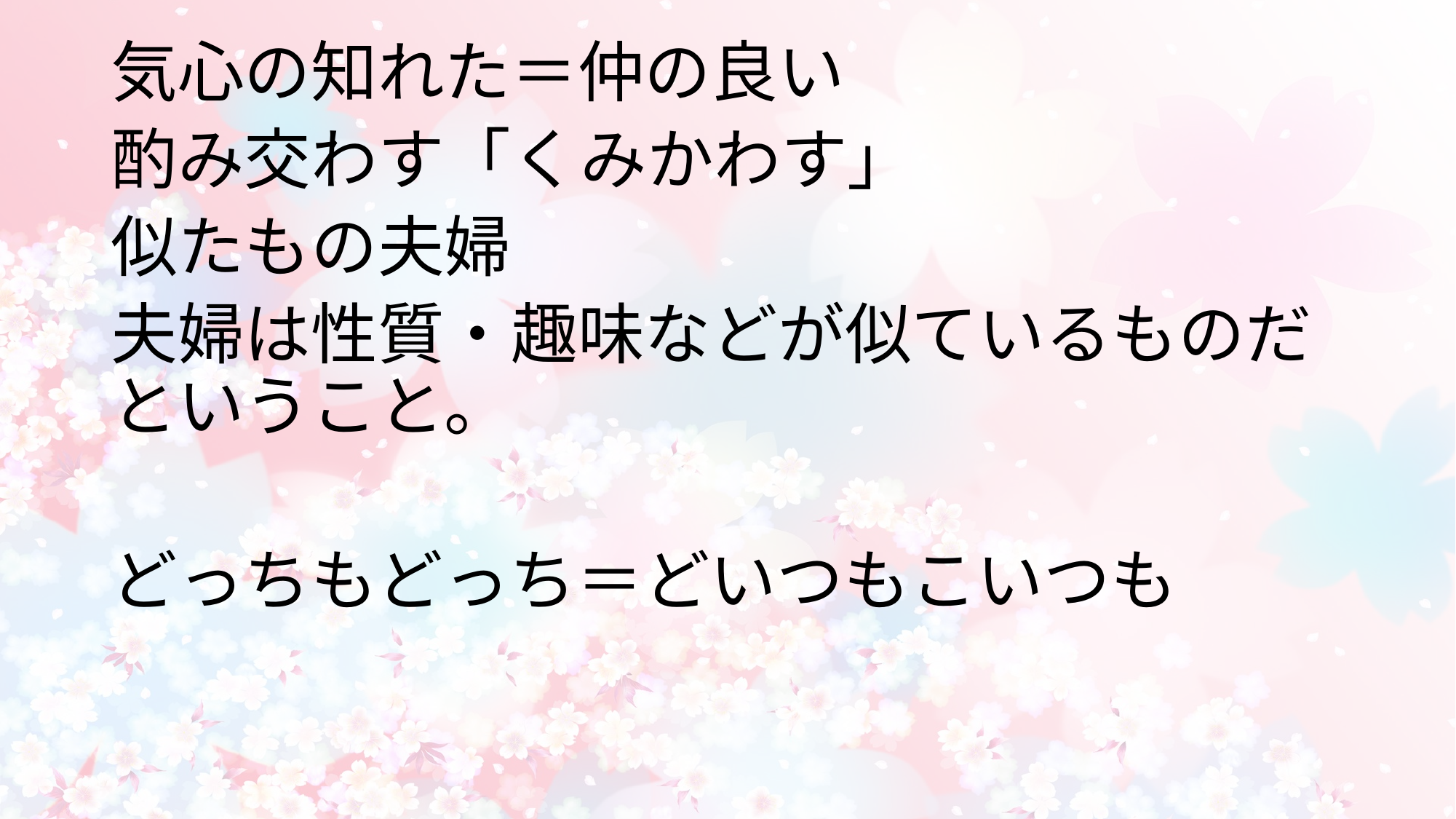

気心の知れた＝仲の良い
酌み交わす「くみかわす」
似たもの夫婦
夫婦は性質・趣味などが似ているものだということ。

どっちもどっち＝どいつもこいつも